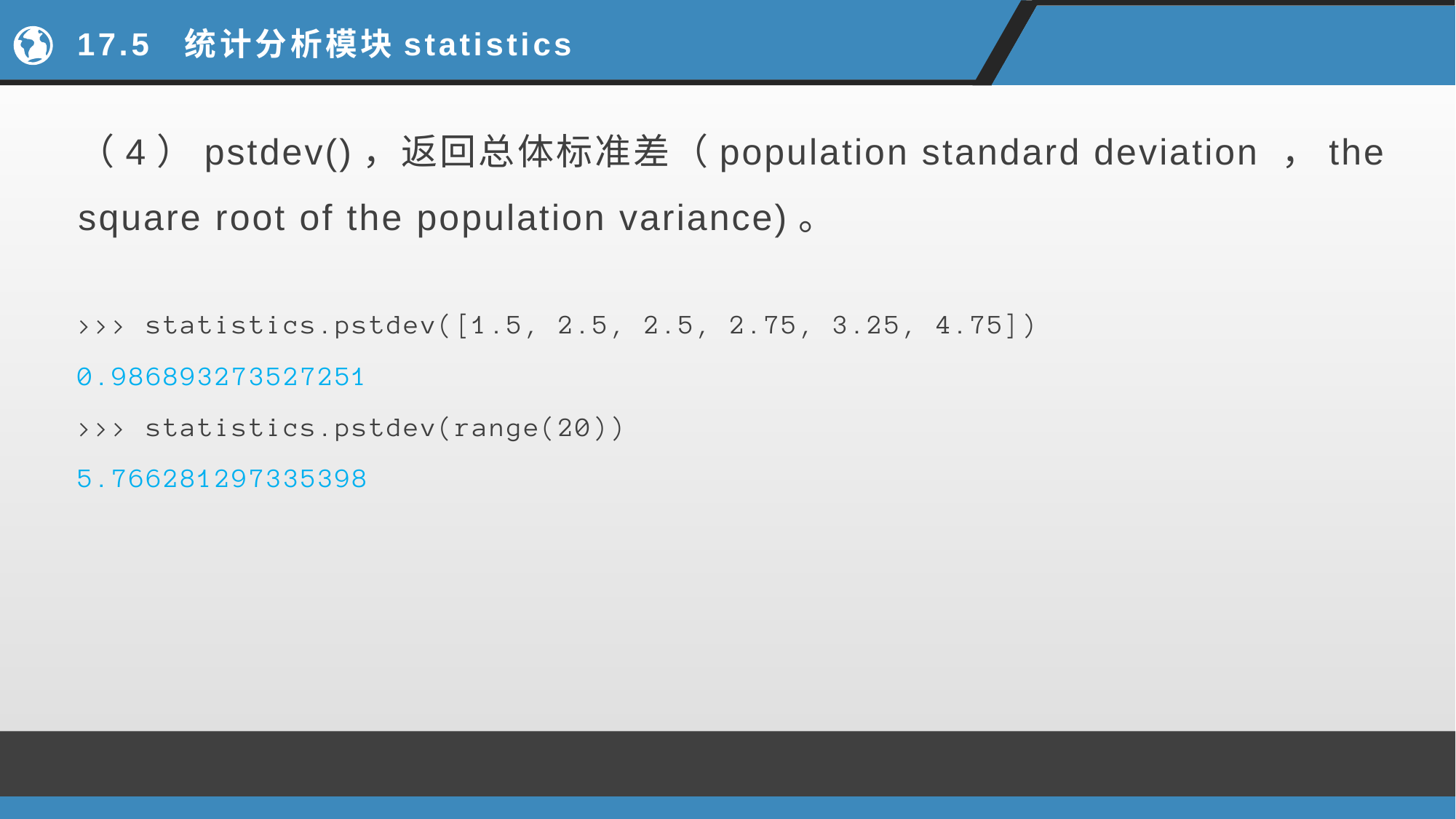

# 17.5  统计分析模块statistics

（4）pstdev()，返回总体标准差（population standard deviation ，the square root of the population variance)。

>>> statistics.pstdev([1.5, 2.5, 2.5, 2.75, 3.25, 4.75])
0.986893273527251
>>> statistics.pstdev(range(20))
5.766281297335398